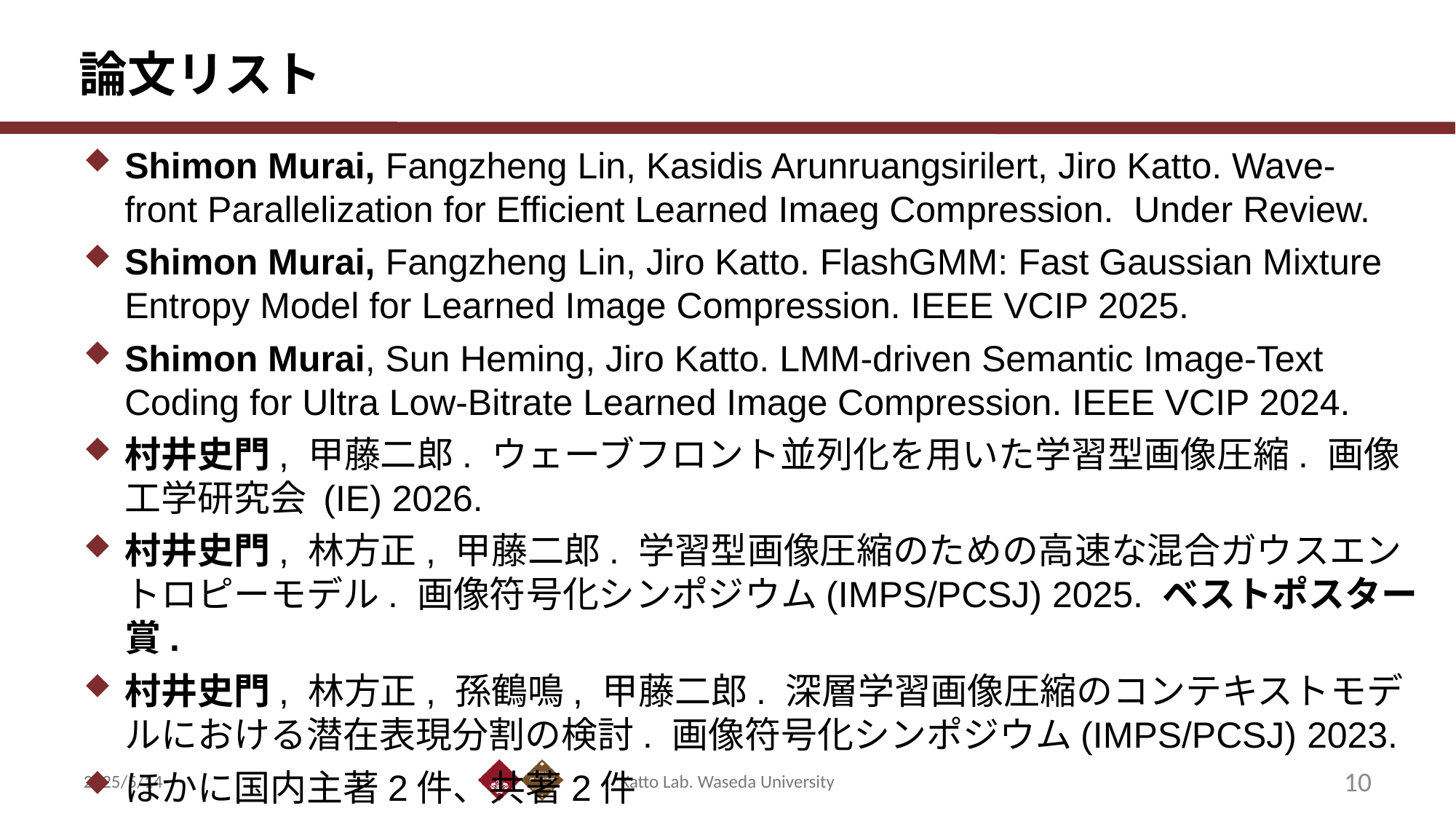

# 論文リスト
Shimon Murai, Fangzheng Lin, Kasidis Arunruangsirilert, Jiro Katto. Wave-
front Parallelization for Efficient Learned Imaeg Compression.  Under Review.
Shimon Murai, Fangzheng Lin, Jiro Katto. FlashGMM: Fast Gaussian Mixture Entropy Model for Learned Image Compression. IEEE VCIP 2025.
Shimon Murai, Sun Heming, Jiro Katto. LMM-driven Semantic Image-Text Coding for Ultra Low-Bitrate Learned Image Compression. IEEE VCIP 2024.
村井史門, 甲藤二郎. ウェーブフロント並列化を用いた学習型画像圧縮. 画像工学研究会 (IE) 2026.
村井史門, 林方正, 甲藤二郎. 学習型画像圧縮のための高速な混合ガウスエントロピーモデル. 画像符号化シンポジウム(IMPS/PCSJ) 2025. ベストポスター賞.
村井史門, 林方正, 孫鶴鳴, 甲藤二郎. 深層学習画像圧縮のコンテキストモデルにおける潜在表現分割の検討. 画像符号化シンポジウム(IMPS/PCSJ) 2023.
ほかに国内主著2件、共著2件
2025/5/14
Katto Lab. Waseda University
10